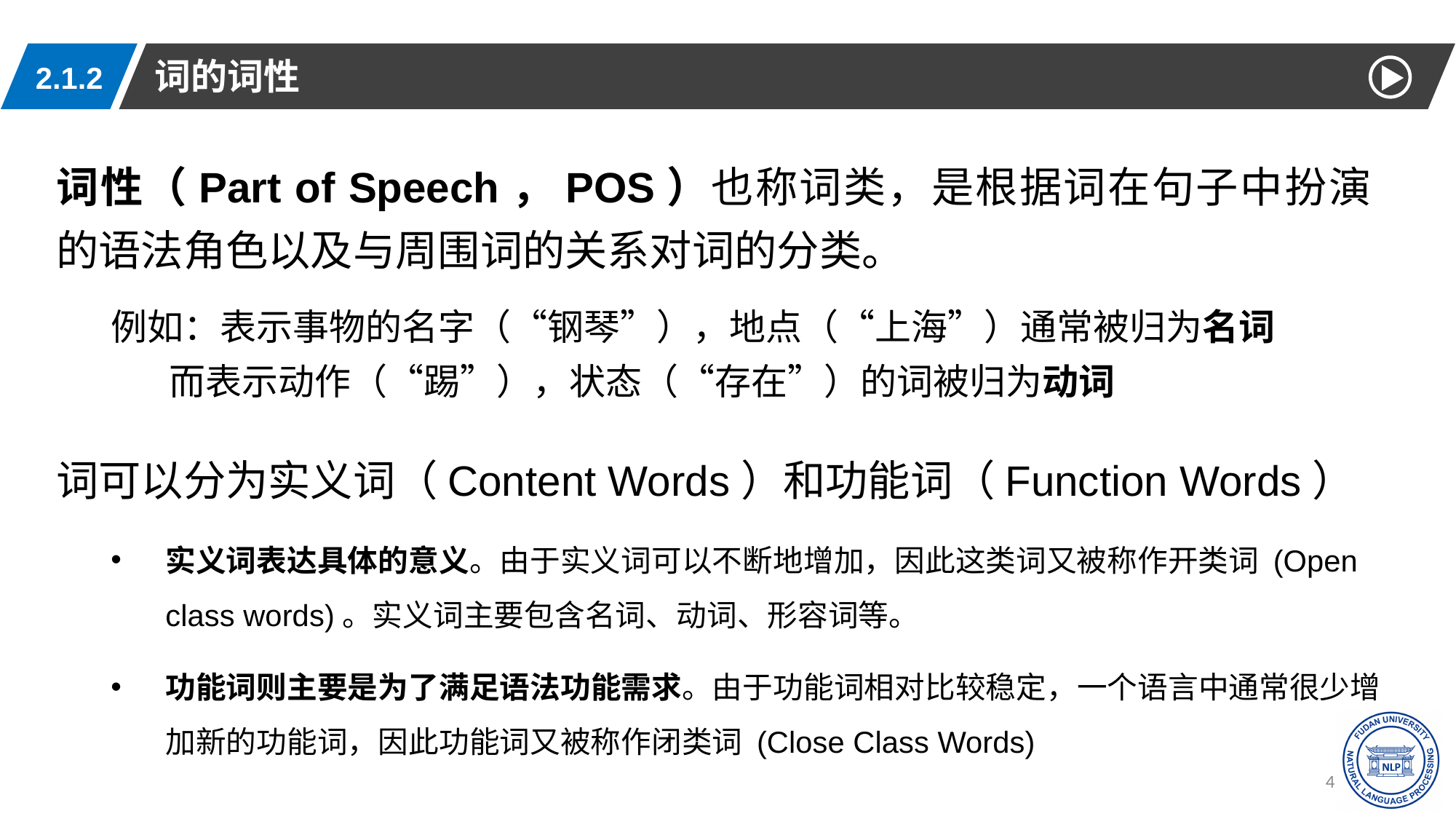

词的词性
2.1.2

词性（Part of Speech，POS）也称词类，是根据词在句子中扮演的语法角色以及与周围词的关系对词的分类。
例如：表示事物的名字（“钢琴”），地点（“上海”）通常被归为名词
      而表示动作（“踢”），状态（“存在”）的词被归为动词
词可以分为实义词（Content Words）和功能词（Function Words）
实义词表达具体的意义。由于实义词可以不断地增加，因此这类词又被称作开类词 (Open class words)。实义词主要包含名词、动词、形容词等。
功能词则主要是为了满足语法功能需求。由于功能词相对比较稳定，一个语言中通常很少增加新的功能词，因此功能词又被称作闭类词 (Close Class Words)
47